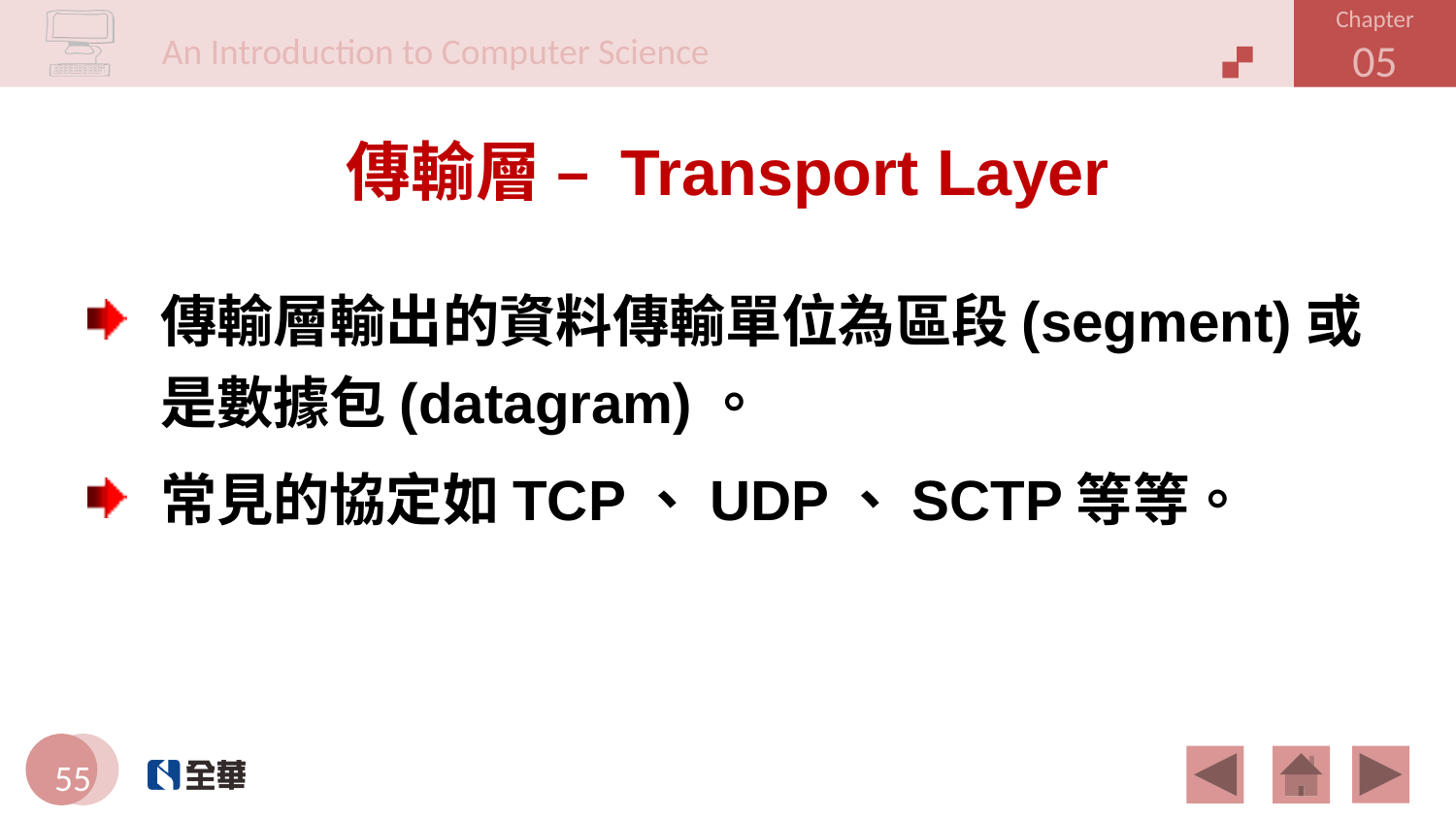

# 傳輸層 – Transport Layer
傳輸層輸出的資料傳輸單位為區段(segment)或是數據包(datagram)。
常見的協定如TCP、UDP、SCTP等等。